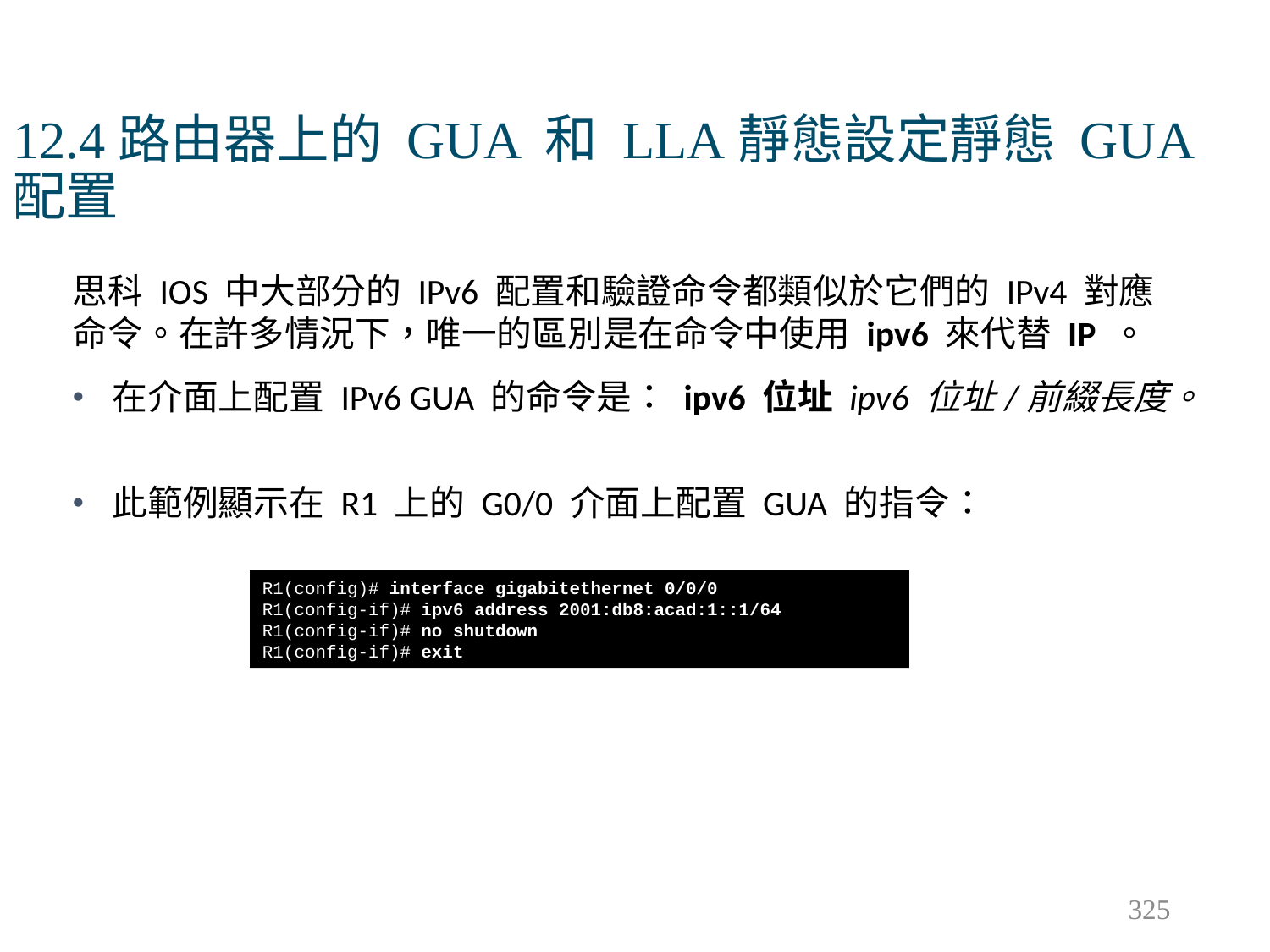

# 12.4路由器上的 GUA 和 LLA靜態設定靜態 GUA 配置
思科 IOS 中大部分的 IPv6 配置和驗證命令都類似於它們的 IPv4 對應命令。在許多情況下，唯一的區別是在命令中使用 ipv6 來代替 IP 。
在介面上配置 IPv6 GUA 的命令是： ipv6 位址 ipv6 位址/前綴長度。
此範例顯示在 R1 上的 G0/0 介面上配置 GUA 的指令：

R1(config)# interface gigabitethernet 0/0/0
R1(config-if)# ipv6 address 2001:db8:acad:1::1/64
R1(config-if)# no shutdown
R1(config-if)# exit
325